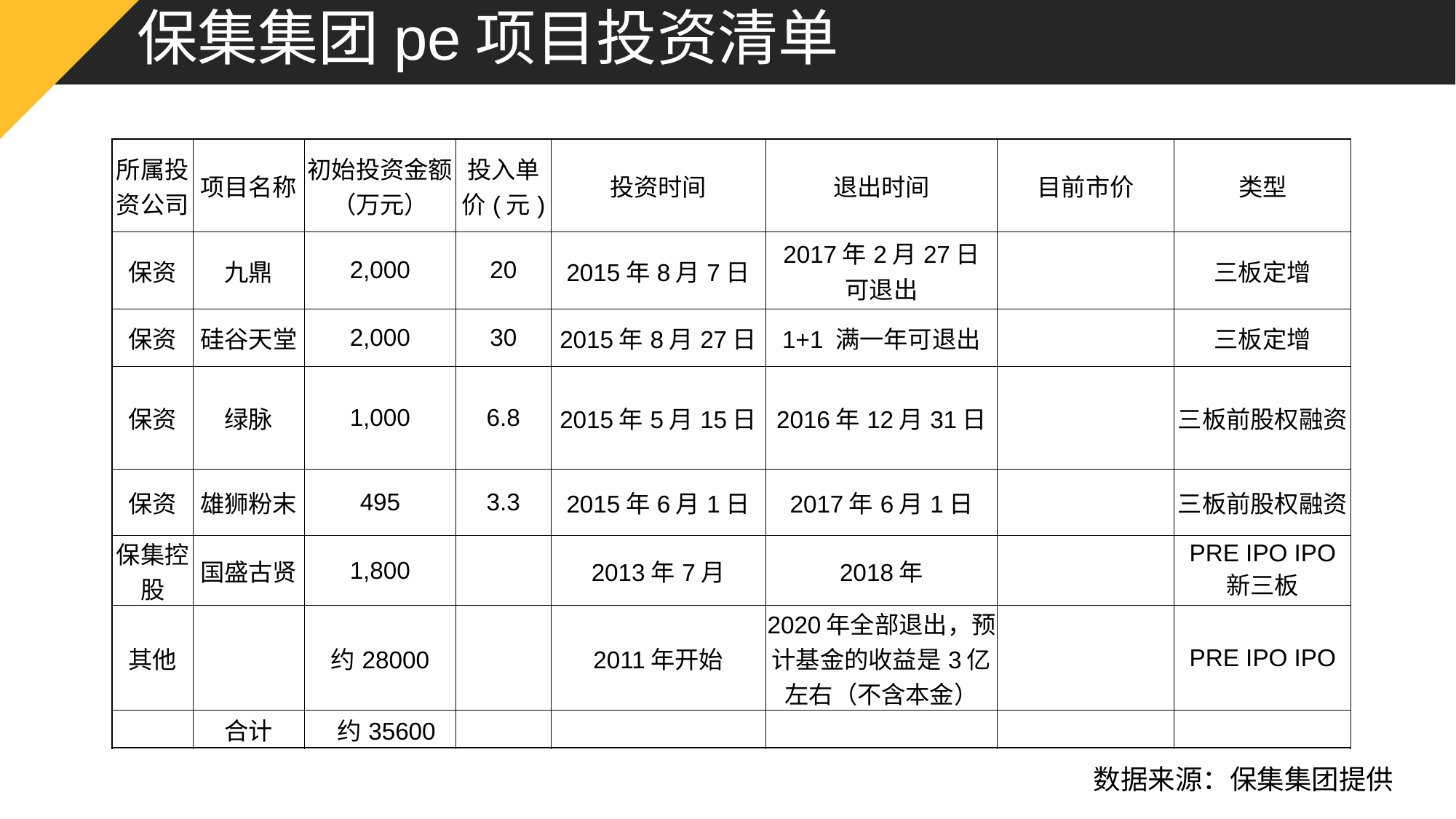

# 保集集团pe项目投资清单
| 所属投资公司 | 项目名称 | 初始投资金额（万元） | 投入单价(元) | 投资时间 | 退出时间 | 目前市价 | 类型 |
| --- | --- | --- | --- | --- | --- | --- | --- |
| 保资 | 九鼎 | 2,000 | 20 | 2015年8月7日 | 2017年2月27日 可退出 |  | 三板定增 |
| 保资 | 硅谷天堂 | 2,000 | 30 | 2015年8月27日 | 1+1 满一年可退出 |  | 三板定增 |
| 保资 | 绿脉 | 1,000 | 6.8 | 2015年5月15日 | 2016年12月31日 |  | 三板前股权融资 |
| 保资 | 雄狮粉末 | 495 | 3.3 | 2015年6月1日 | 2017年6月1日 |  | 三板前股权融资 |
| 保集控股 | 国盛古贤 | 1,800 |  | 2013年7月 | 2018年 |  | PRE IPO IPO 新三板 |
| 其他 |  | 约28000 |  | 2011年开始 | 2020年全部退出，预计基金的收益是3亿左右（不含本金） |  | PRE IPO IPO |
|  | 合计 | 约35600 |  |  |  |  |  |
数据来源：保集集团提供